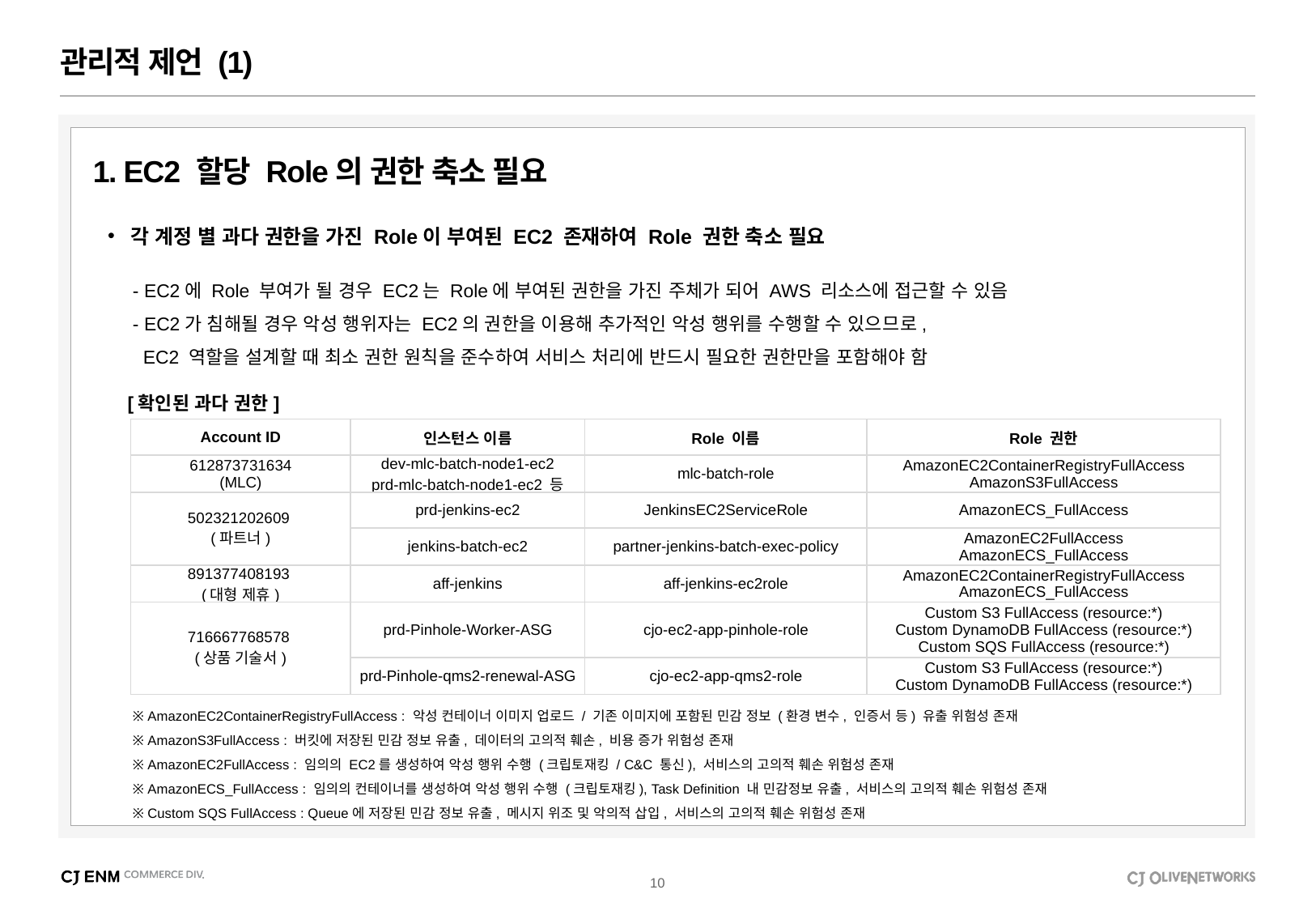

관리적 제언 (1)

1. EC2 할당 Role의 권한 축소 필요
각 계정 별 과다 권한을 가진 Role이 부여된 EC2 존재하여 Role 권한 축소 필요
 - EC2에 Role 부여가 될 경우 EC2는 Role에 부여된 권한을 가진 주체가 되어 AWS 리소스에 접근할 수 있음
 - EC2가 침해될 경우 악성 행위자는 EC2의 권한을 이용해 추가적인 악성 행위를 수행할 수 있으므로,
   EC2 역할을 설계할 때 최소 권한 원칙을 준수하여 서비스 처리에 반드시 필요한 권한만을 포함해야 함
[확인된 과다 권한]
| Account ID | 인스턴스 이름 | Role 이름 | Role 권한 |
| --- | --- | --- | --- |
| 612873731634 (MLC) | dev-mlc-batch-node1-ec2 prd-mlc-batch-node1-ec2 등 | mlc-batch-role | AmazonEC2ContainerRegistryFullAccess AmazonS3FullAccess |
| 502321202609 (파트너) | prd-jenkins-ec2 | JenkinsEC2ServiceRole | AmazonECS\_FullAccess |
|  | jenkins-batch-ec2 | partner-jenkins-batch-exec-policy | AmazonEC2FullAccess AmazonECS\_FullAccess |
| 891377408193 (대형 제휴) | aff-jenkins | aff-jenkins-ec2role | AmazonEC2ContainerRegistryFullAccess AmazonECS\_FullAccess |
| 716667768578 (상품 기술서) | prd-Pinhole-Worker-ASG | cjo-ec2-app-pinhole-role | Custom S3 FullAccess (resource:\*) Custom DynamoDB FullAccess (resource:\*) Custom SQS FullAccess (resource:\*) |
|  | prd-Pinhole-qms2-renewal-ASG | cjo-ec2-app-qms2-role | Custom S3 FullAccess (resource:\*) Custom DynamoDB FullAccess (resource:\*) |
 ※ AmazonEC2ContainerRegistryFullAccess : 악성 컨테이너 이미지 업로드 / 기존 이미지에 포함된 민감 정보 (환경 변수, 인증서 등) 유출 위험성 존재
 ※ AmazonS3FullAccess : 버킷에 저장된 민감 정보 유출, 데이터의 고의적 훼손, 비용 증가 위험성 존재
 ※ AmazonEC2FullAccess : 임의의 EC2를 생성하여 악성 행위 수행 (크립토재킹 / C&C 통신), 서비스의 고의적 훼손 위험성 존재
 ※ AmazonECS_FullAccess : 임의의 컨테이너를 생성하여 악성 행위 수행 (크립토재킹), Task Definition 내 민감정보 유출, 서비스의 고의적 훼손 위험성 존재
 ※ Custom SQS FullAccess : Queue에 저장된 민감 정보 유출, 메시지 위조 및 악의적 삽입, 서비스의 고의적 훼손 위험성 존재